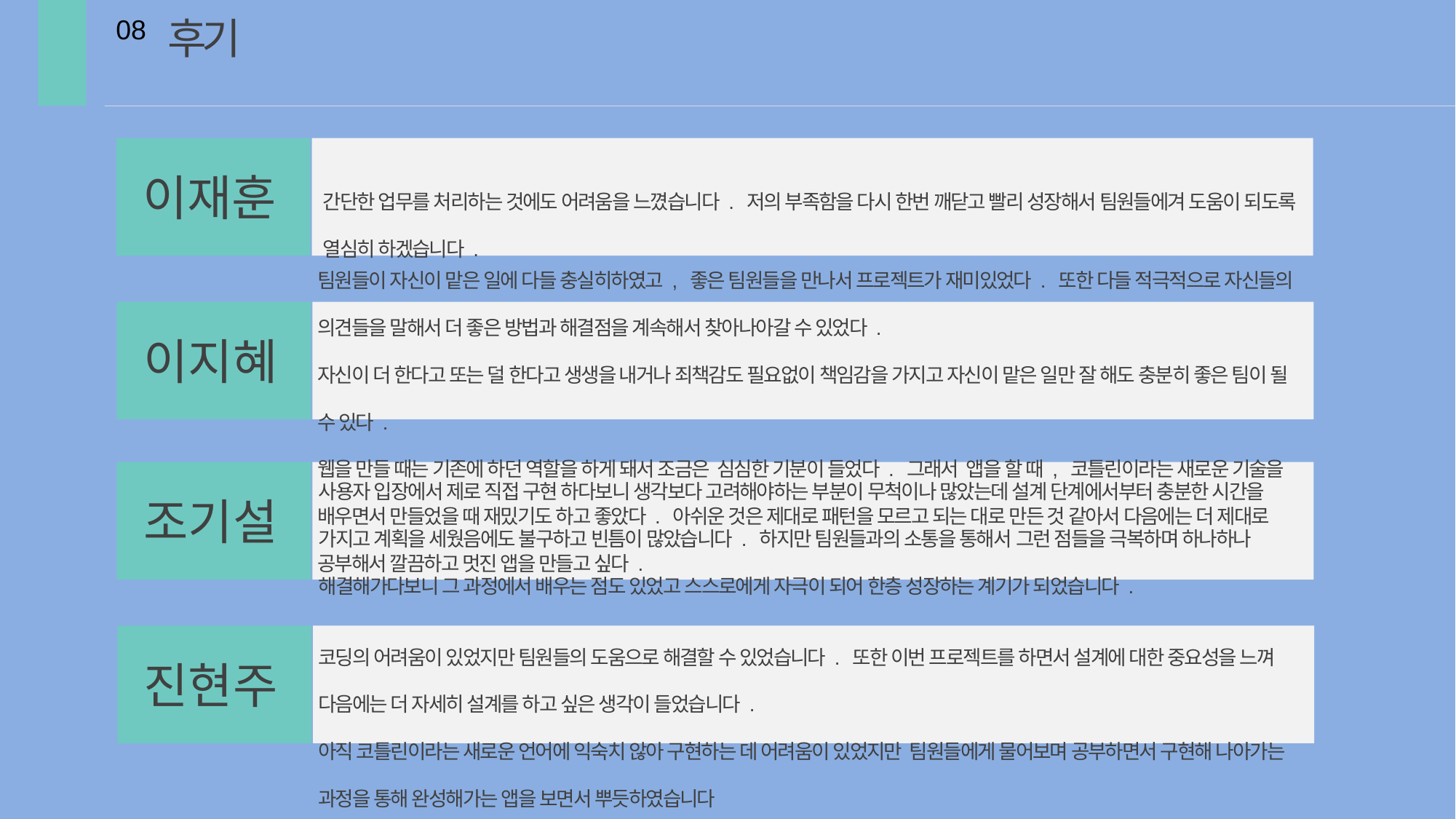

후기
08

간단한 업무를 처리하는 것에도 어려움을 느꼈습니다. 저의 부족함을 다시 한번 깨닫고 빨리 성장해서 팀원들에겨 도움이 되도록 열심히 하겠습니다.
이재훈
팀원들이 자신이 맡은 일에 다들 충실히하였고, 좋은 팀원들을 만나서 프로젝트가 재미있었다. 또한 다들 적극적으로 자신들의 의견들을 말해서 더 좋은 방법과 해결점을 계속해서 찾아나아갈 수 있었다.
자신이 더 한다고 또는 덜 한다고 생생을 내거나 죄책감도 필요없이 책임감을 가지고 자신이 맡은 일만 잘 해도 충분히 좋은 팀이 될 수 있다.
웹을 만들 때는 기존에 하던 역할을 하게 돼서 조금은  심심한 기분이 들었다. 그래서  앱을 할 때, 코틀린이라는 새로운 기술을 배우면서 만들었을 때 재밌기도 하고 좋았다. 아쉬운 것은 제대로 패턴을 모르고 되는 대로 만든 것 같아서 다음에는 더 제대로 공부해서 깔끔하고 멋진 앱을 만들고 싶다.

이지혜
사용자 입장에서 제로 직접 구현 하다보니 생각보다 고려해야하는 부분이 무척이나 많았는데 설계 단계에서부터 충분한 시간을 가지고 계획을 세웠음에도 불구하고 빈틈이 많았습니다. 하지만 팀원들과의 소통을 통해서 그런 점들을 극복하며 하나하나 해결해가다보니 그 과정에서 배우는 점도 있었고 스스로에게 자극이 되어 한층 성장하는 계기가 되었습니다.

조기설
코딩의 어려움이 있었지만 팀원들의 도움으로 해결할 수 있었습니다. 또한 이번 프로젝트를 하면서 설계에 대한 중요성을 느껴 다음에는 더 자세히 설계를 하고 싶은 생각이 들었습니다.
아직 코틀린이라는 새로운 언어에 익숙치 않아 구현하는 데 어려움이 있었지만  팀원들에게 물어보며 공부하면서 구현해 나아가는 과정을 통해 완성해가는 앱을 보면서 뿌듯하였습니다

진현주